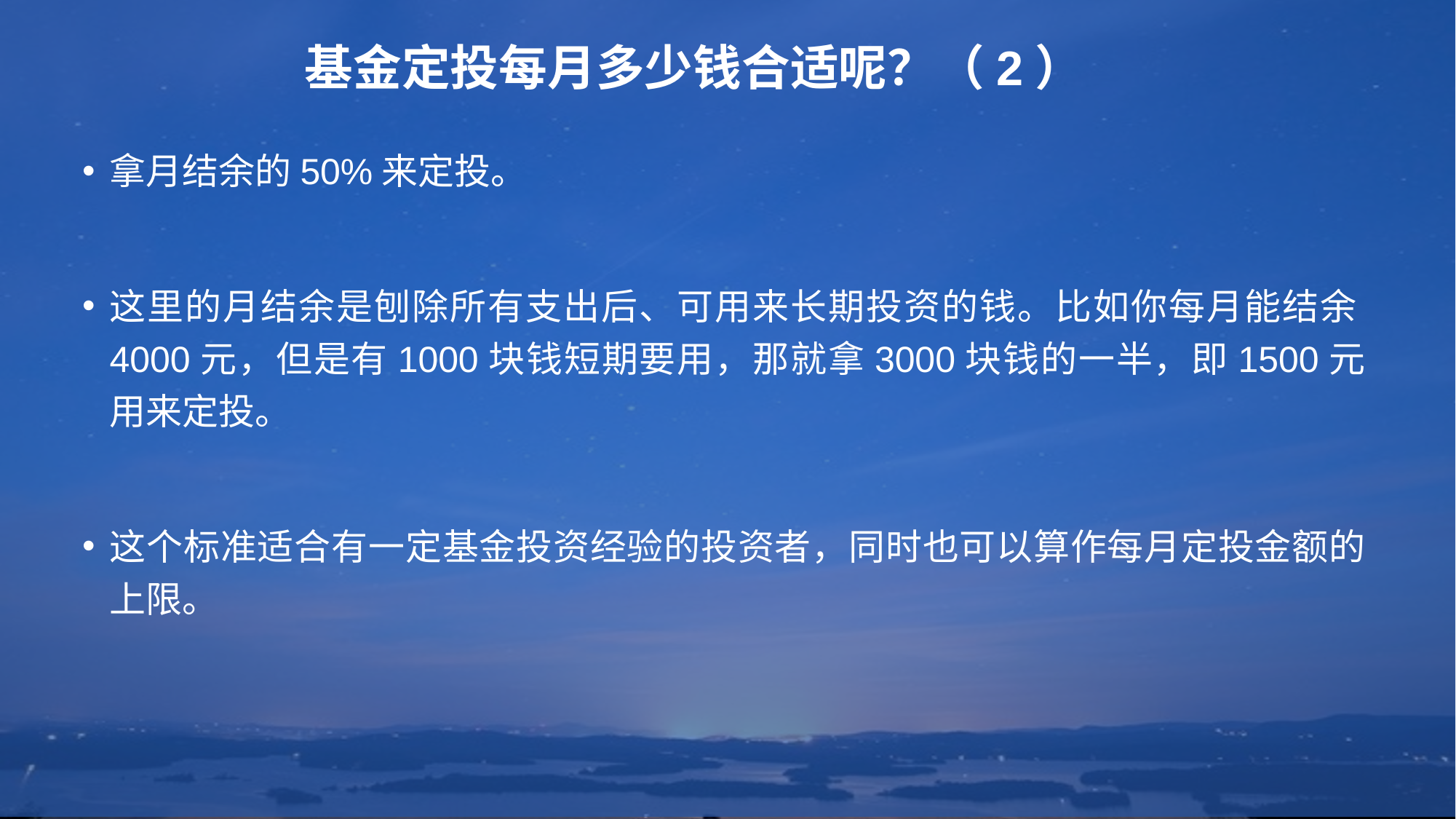

# 基金定投每月多少钱合适呢？（2）
拿月结余的50%来定投。

这里的月结余是刨除所有支出后、可用来长期投资的钱。比如你每月能结余4000元，但是有1000块钱短期要用，那就拿3000块钱的一半，即1500元用来定投。

这个标准适合有一定基金投资经验的投资者，同时也可以算作每月定投金额的上限。